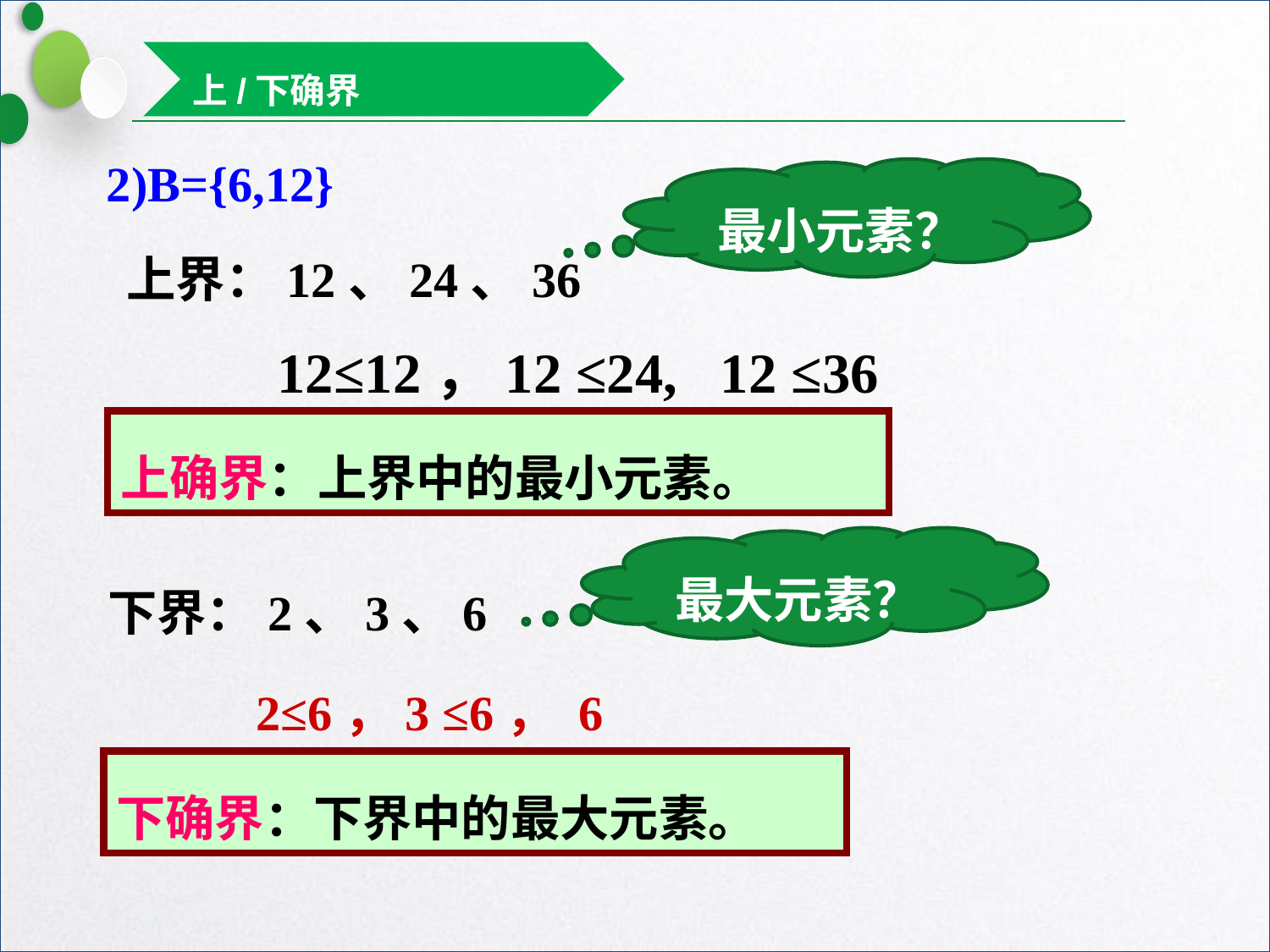

上/下确界
2)B={6,12}
最小元素？
上界：12、24、36
12≤12，12 ≤24,   12 ≤36
上确界：上界中的最小元素。
最大元素？
下界：2、3、6
2≤6，3 ≤6， 6 ≤6
下确界：下界中的最大元素。